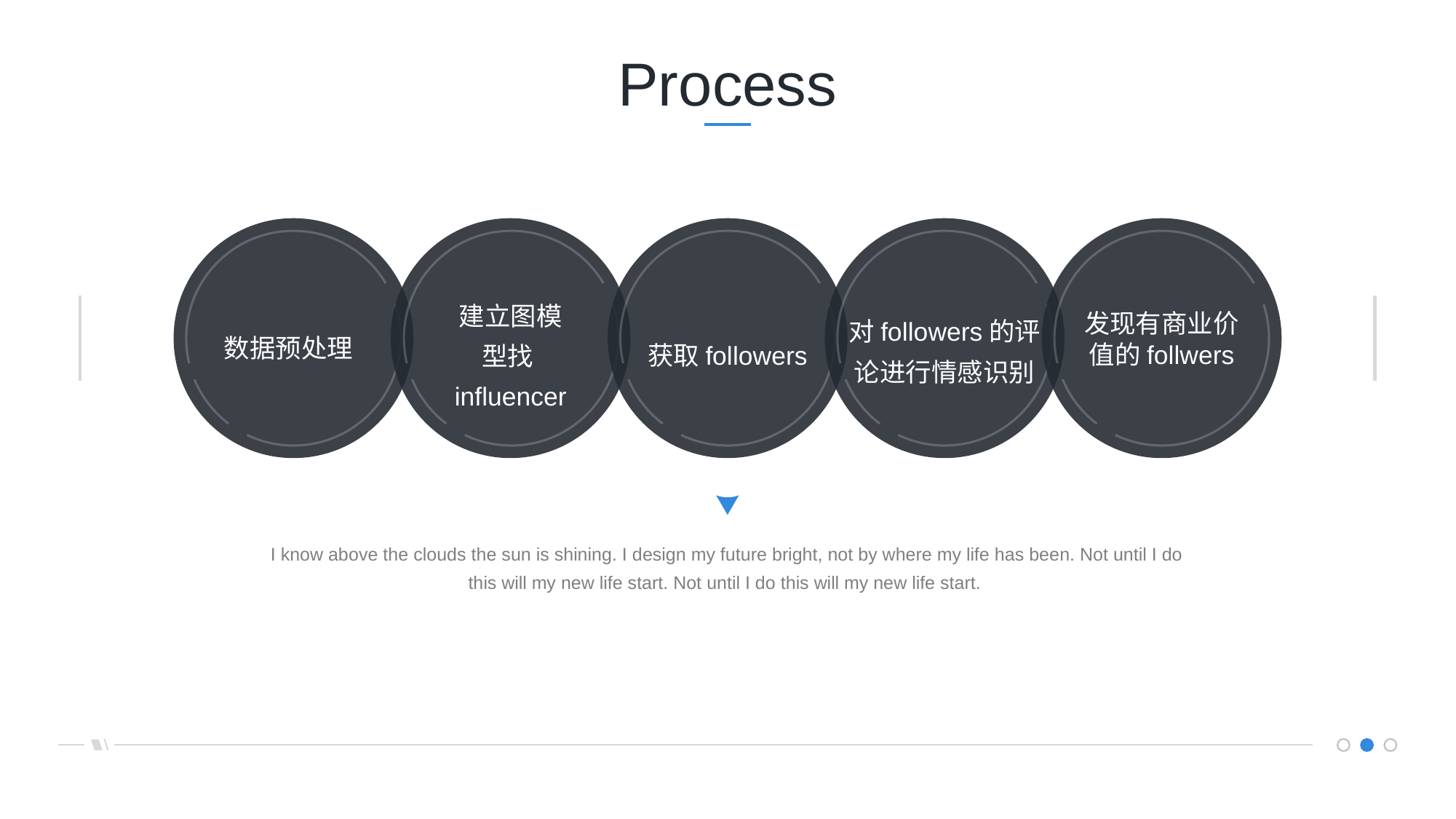

Process

建立图模型找influencer
发现有商业价值的follwers
对followers的评论进行情感识别
数据预处理
获取followers

I know above the clouds the sun is shining. I design my future bright, not by where my life has been. Not until I do this will my new life start. Not until I do this will my new life start.